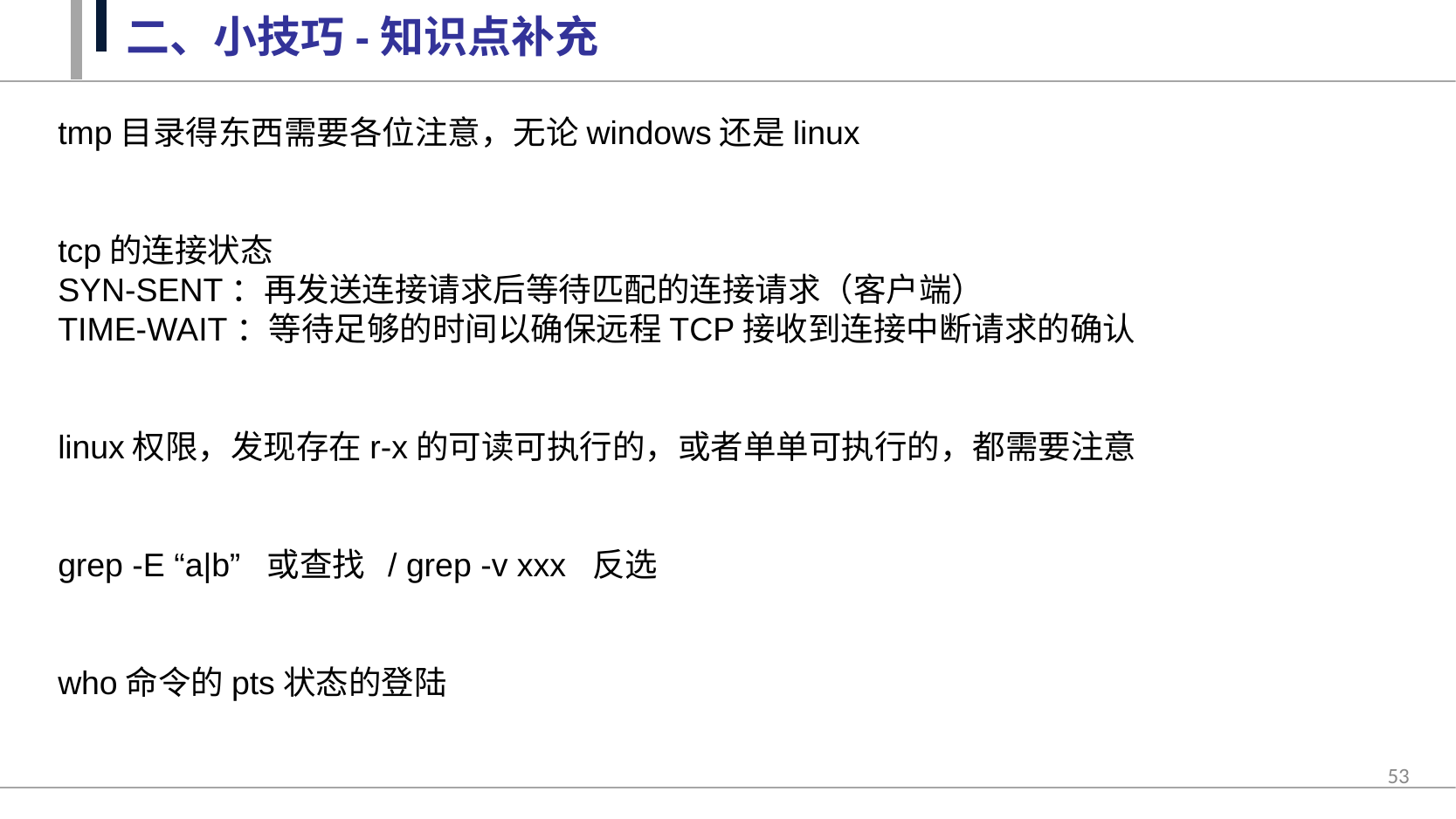

二、小技巧-知识点补充
tmp目录得东西需要各位注意，无论windows还是linux

tcp的连接状态
SYN-SENT：再发送连接请求后等待匹配的连接请求（客户端）
TIME-WAIT：等待足够的时间以确保远程TCP接收到连接中断请求的确认

linux权限，发现存在r-x的可读可执行的，或者单单可执行的，都需要注意

grep -E “a|b”  或查找  / grep -v xxx  反选

who命令的pts状态的登陆

53